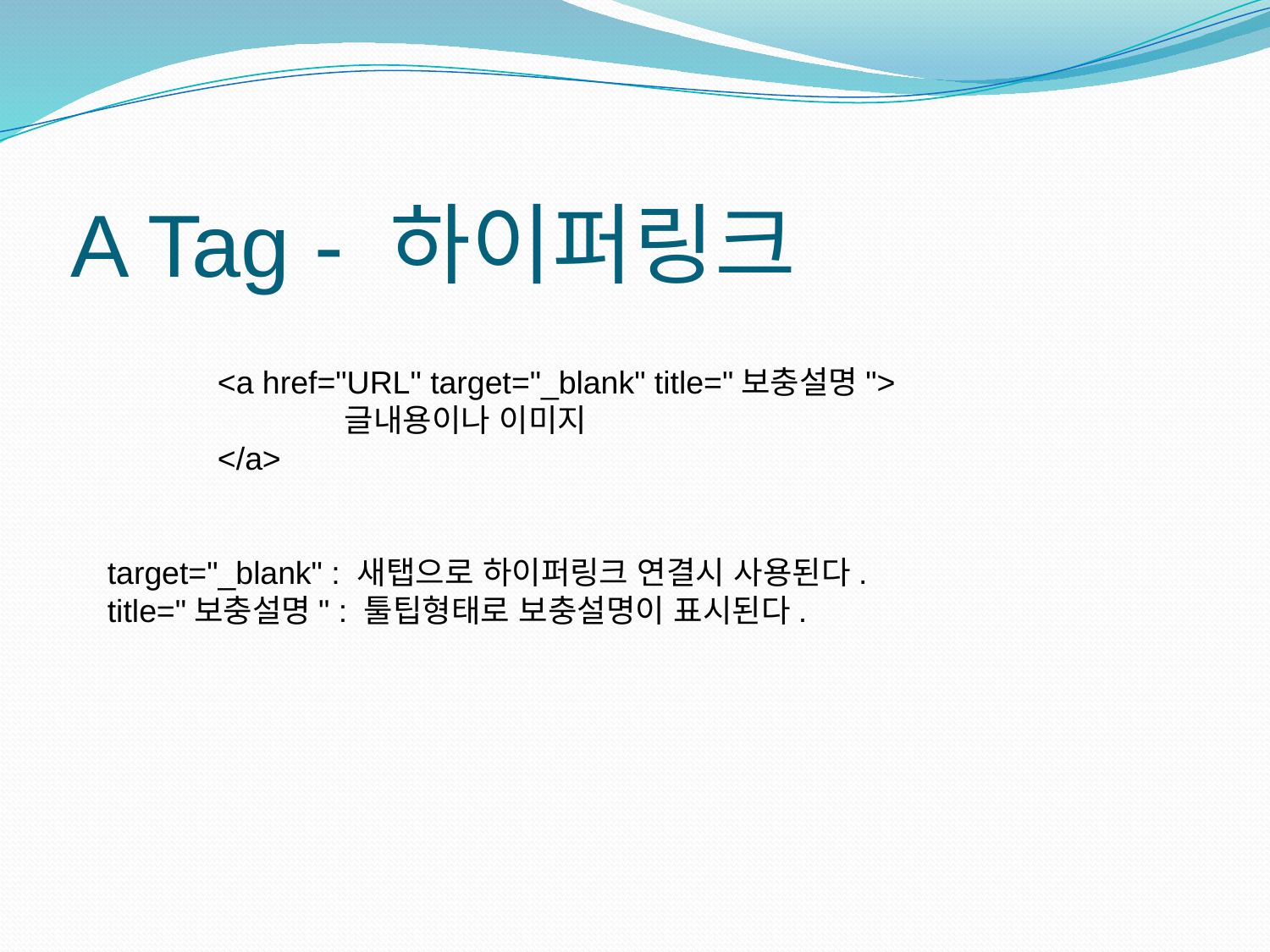

# A Tag - 하이퍼링크
<a href="URL" target="_blank" title="보충설명">
	글내용이나 이미지
</a>
target="_blank" : 새탭으로 하이퍼링크 연결시 사용된다.
title="보충설명" : 툴팁형태로 보충설명이 표시된다.